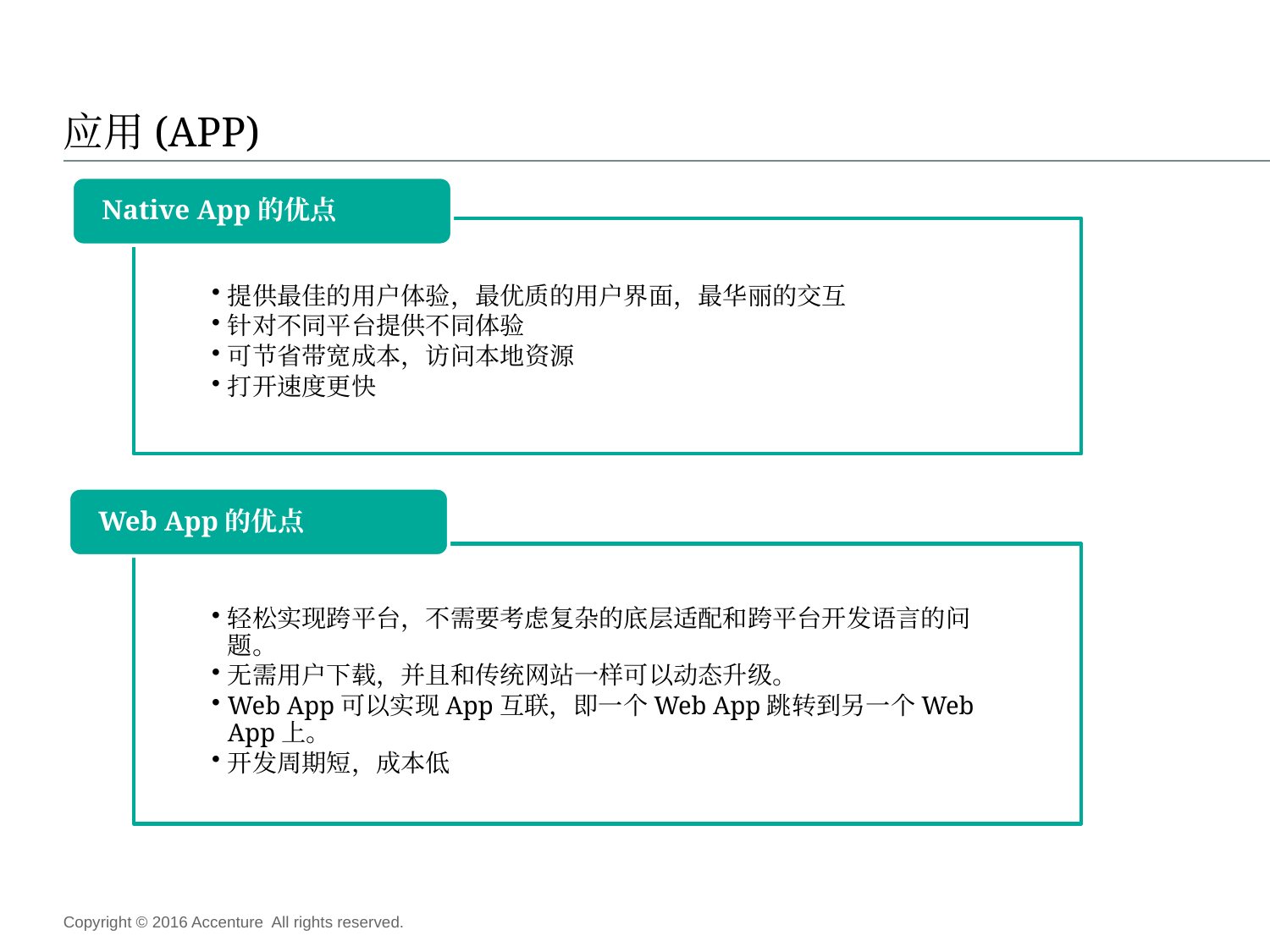

# 应用(APP)

Native App的优点

提供最佳的用户体验，最优质的用户界面，最华丽的交互
针对不同平台提供不同体验
可节省带宽成本，访问本地资源
打开速度更快

Web App的优点

轻松实现跨平台，不需要考虑复杂的底层适配和跨平台开发语言的问题。
无需用户下载，并且和传统网站一样可以动态升级。
Web App可以实现App互联，即一个Web App跳转到另一个Web App上。
开发周期短，成本低
Copyright © 2016 Accenture  All rights reserved.